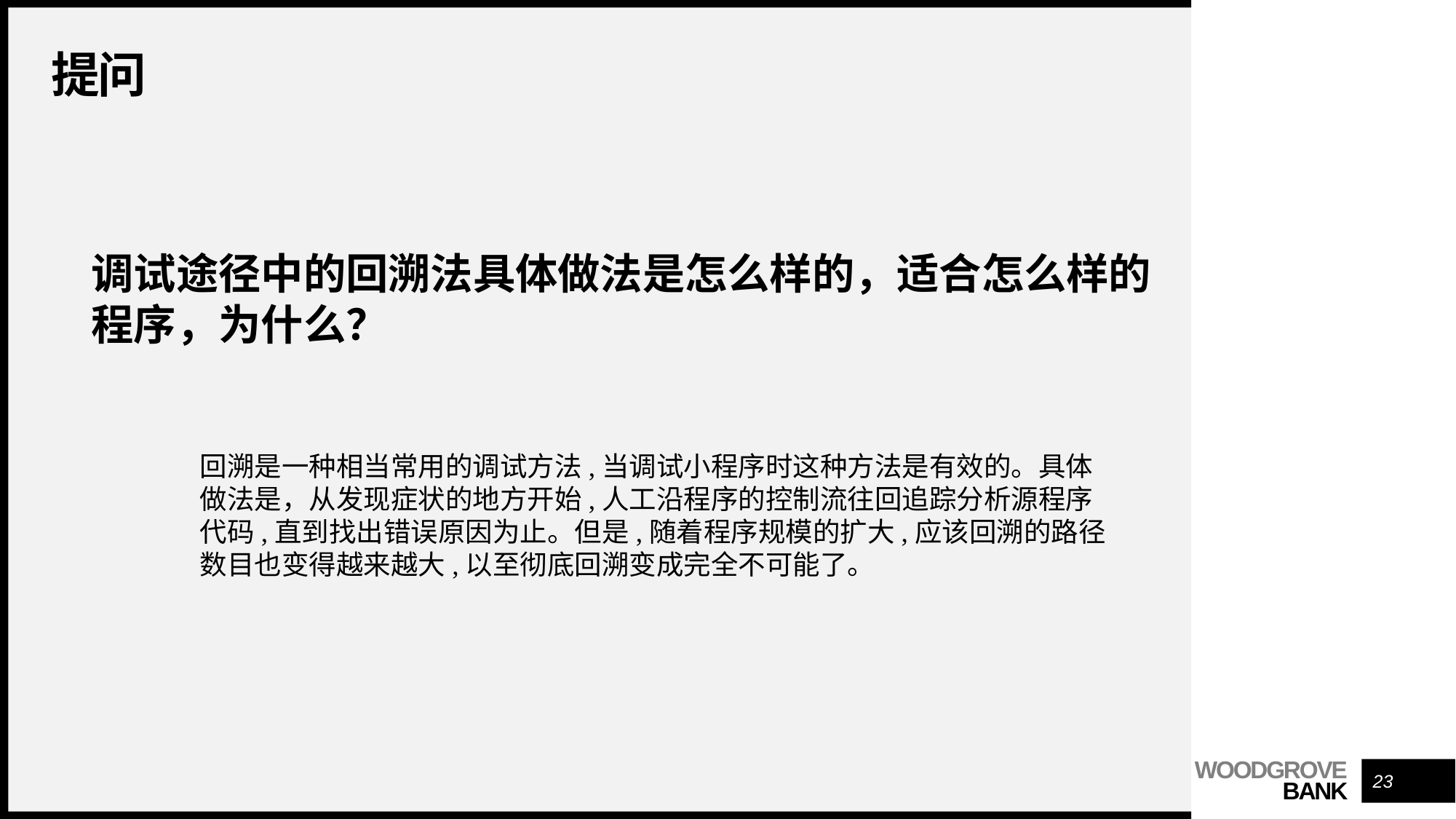

# 提问
调试途径中的回溯法具体做法是怎么样的，适合怎么样的程序，为什么？

回溯是一种相当常用的调试方法,当调试小程序时这种方法是有效的。具体做法是，从发现症状的地方开始,人工沿程序的控制流往回追踪分析源程序代码,直到找出错误原因为止。但是,随着程序规模的扩大,应该回溯的路径数目也变得越来越大,以至彻底回溯变成完全不可能了。

23